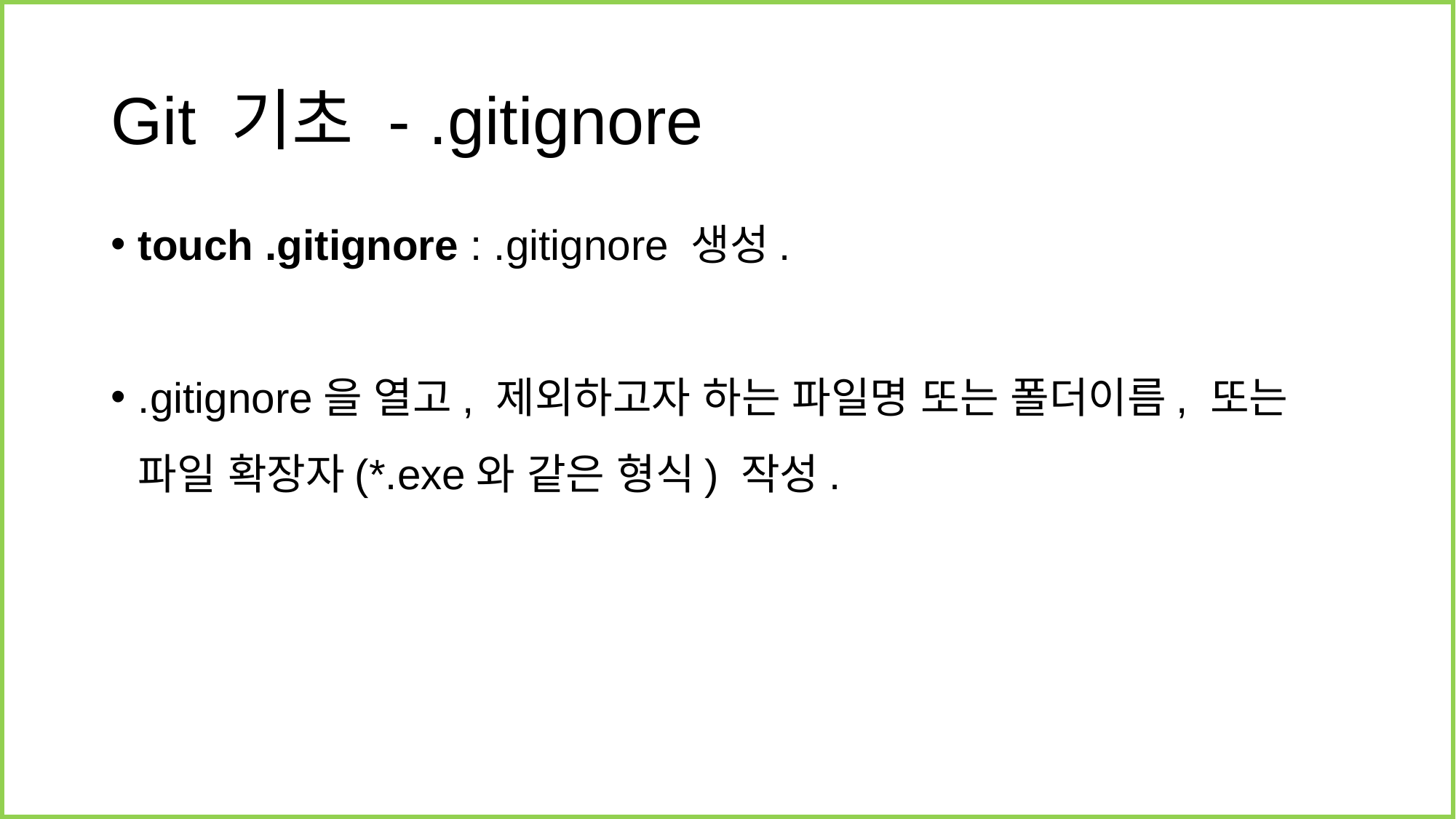

# Git 기초 - .gitignore
touch .gitignore : .gitignore 생성.

.gitignore을 열고, 제외하고자 하는 파일명 또는 폴더이름, 또는 파일 확장자(*.exe와 같은 형식) 작성.